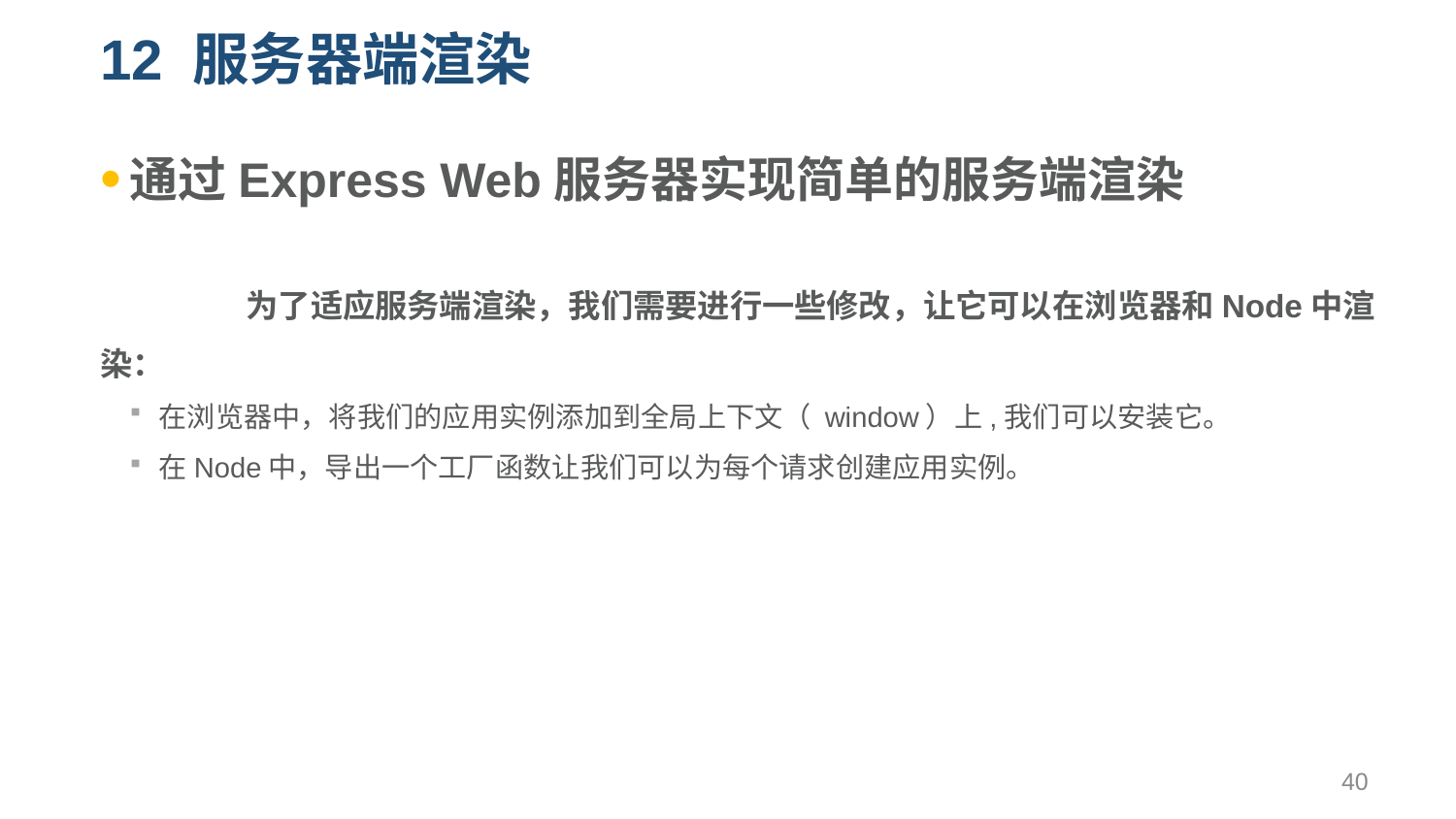

# 12 服务器端渲染
通过Express Web服务器实现简单的服务端渲染

	为了适应服务端渲染，我们需要进行一些修改，让它可以在浏览器和Node中渲染：
在浏览器中，将我们的应用实例添加到全局上下文（ window）上,我们可以安装它。
在Node中，导出一个工厂函数让我们可以为每个请求创建应用实例。

40